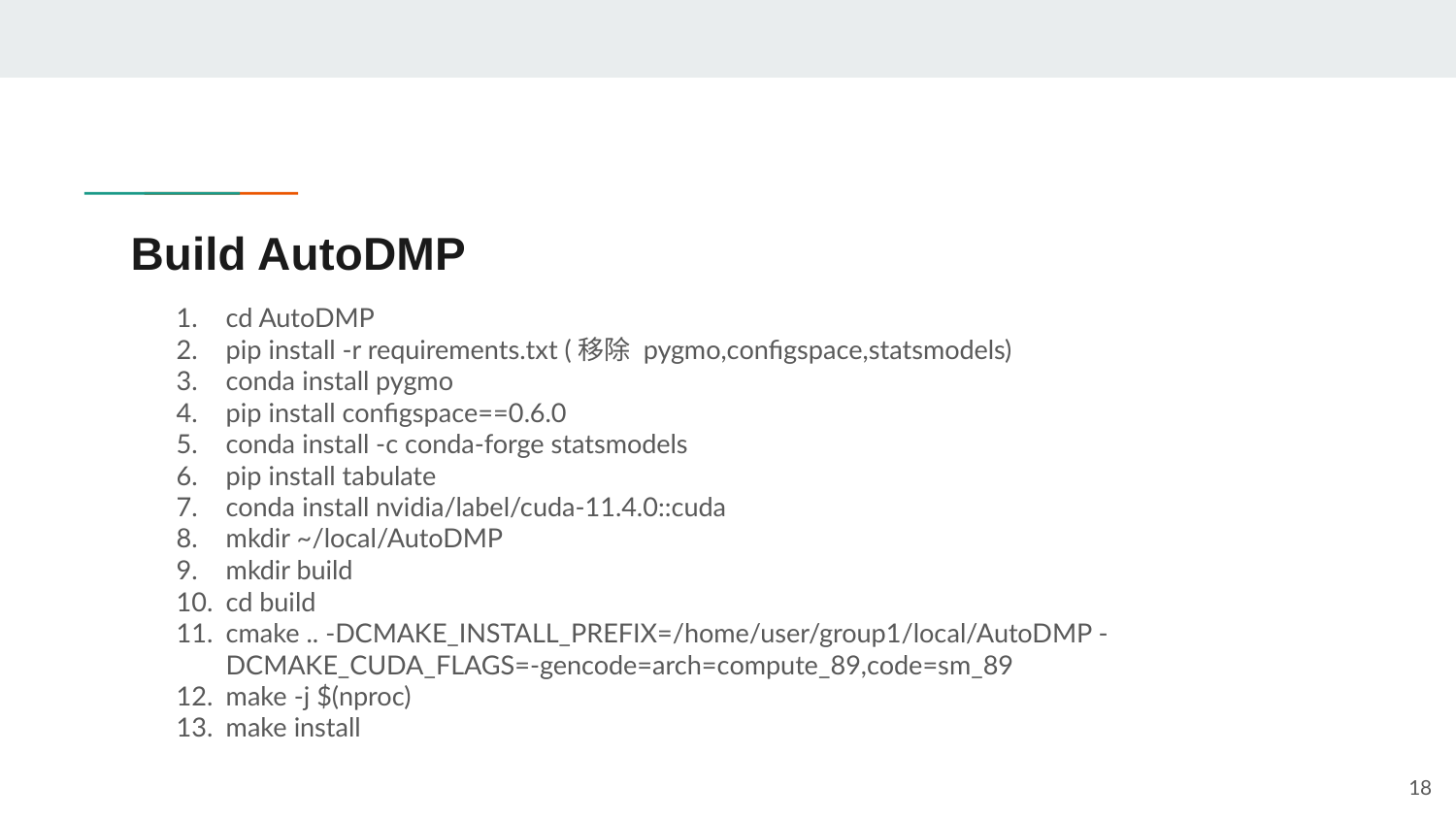

# Build AutoDMP
cd AutoDMP
pip install -r requirements.txt (移除 pygmo,configspace,statsmodels)
conda install pygmo
pip install configspace==0.6.0
conda install -c conda-forge statsmodels
pip install tabulate
conda install nvidia/label/cuda-11.4.0::cuda
mkdir ~/local/AutoDMP
mkdir build
cd build
cmake .. -DCMAKE_INSTALL_PREFIX=/home/user/group1/local/AutoDMP -DCMAKE_CUDA_FLAGS=-gencode=arch=compute_89,code=sm_89
make -j $(nproc)
make install

18